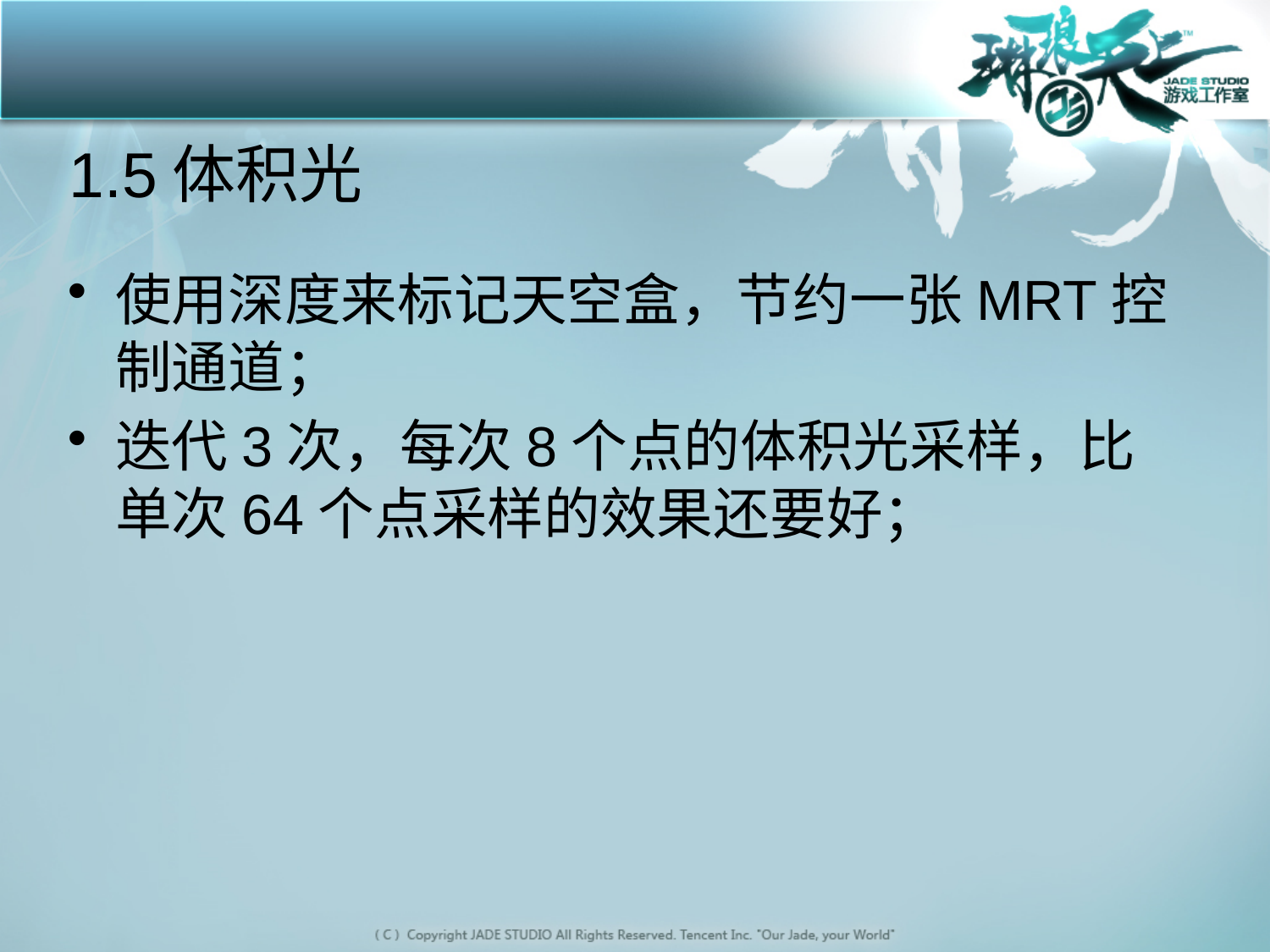

# 1.5体积光
使用深度来标记天空盒，节约一张MRT控制通道；
迭代3次，每次8个点的体积光采样，比单次64个点采样的效果还要好；